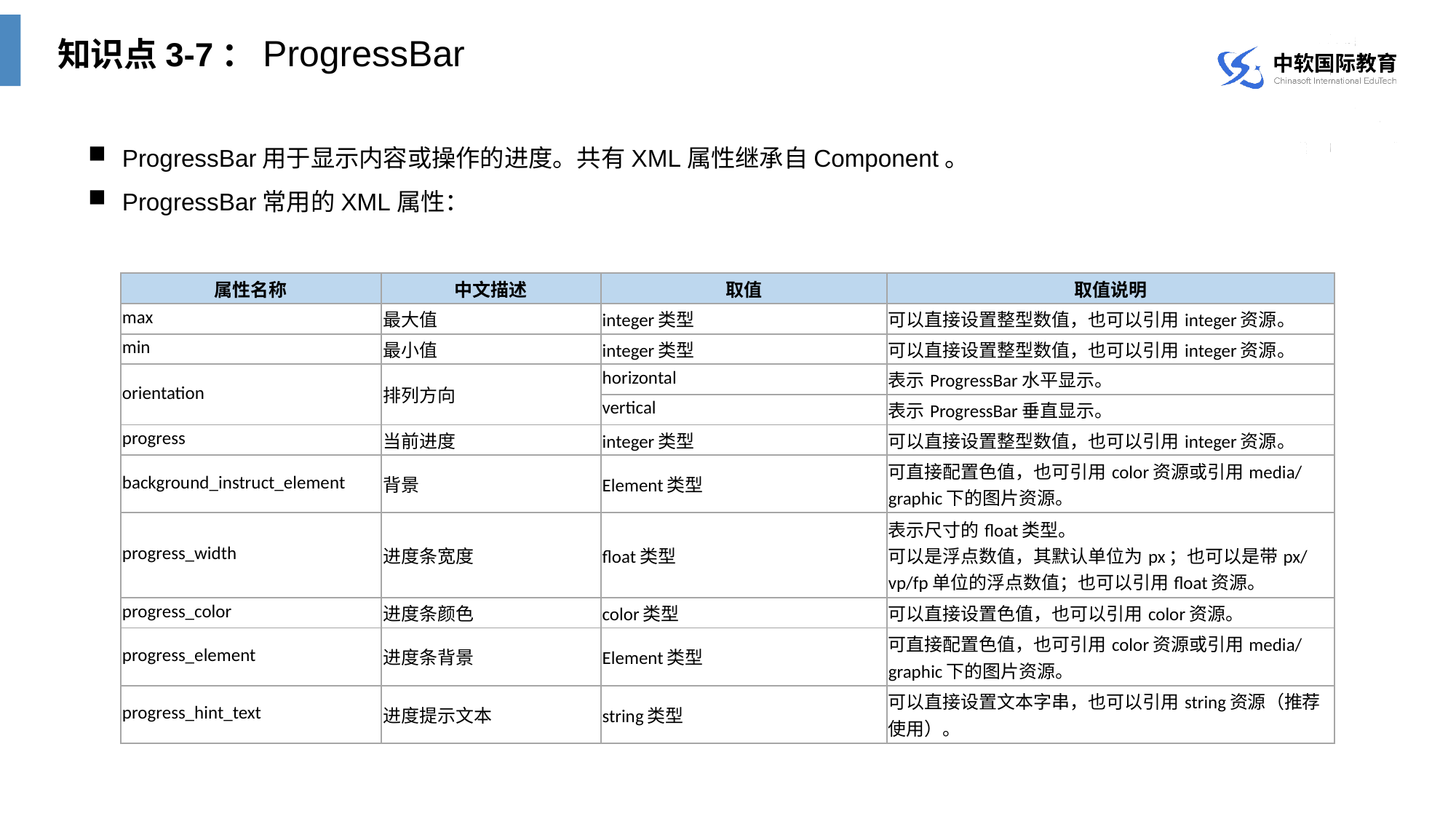

知识点3-7：ProgressBar
ProgressBar用于显示内容或操作的进度。共有XML属性继承自Component。
ProgressBar常用的XML属性：
| 属性名称 | 中文描述 | 取值 | 取值说明 |
| --- | --- | --- | --- |
| max | 最大值 | integer类型 | 可以直接设置整型数值，也可以引用integer资源。 |
| min | 最小值 | integer类型 | 可以直接设置整型数值，也可以引用integer资源。 |
| orientation | 排列方向 | horizontal | 表示ProgressBar水平显示。 |
|  |  | vertical | 表示ProgressBar垂直显示。 |
| progress | 当前进度 | integer类型 | 可以直接设置整型数值，也可以引用integer资源。 |
| background\_instruct\_element | 背景 | Element类型 | 可直接配置色值，也可引用color资源或引用media/graphic下的图片资源。 |
| progress\_width | 进度条宽度 | float类型 | 表示尺寸的float类型。 可以是浮点数值，其默认单位为px；也可以是带px/vp/fp单位的浮点数值；也可以引用float资源。 |
| progress\_color | 进度条颜色 | color类型 | 可以直接设置色值，也可以引用color资源。 |
| progress\_element | 进度条背景 | Element类型 | 可直接配置色值，也可引用color资源或引用media/graphic下的图片资源。 |
| progress\_hint\_text | 进度提示文本 | string类型 | 可以直接设置文本字串，也可以引用string资源（推荐使用）。 |